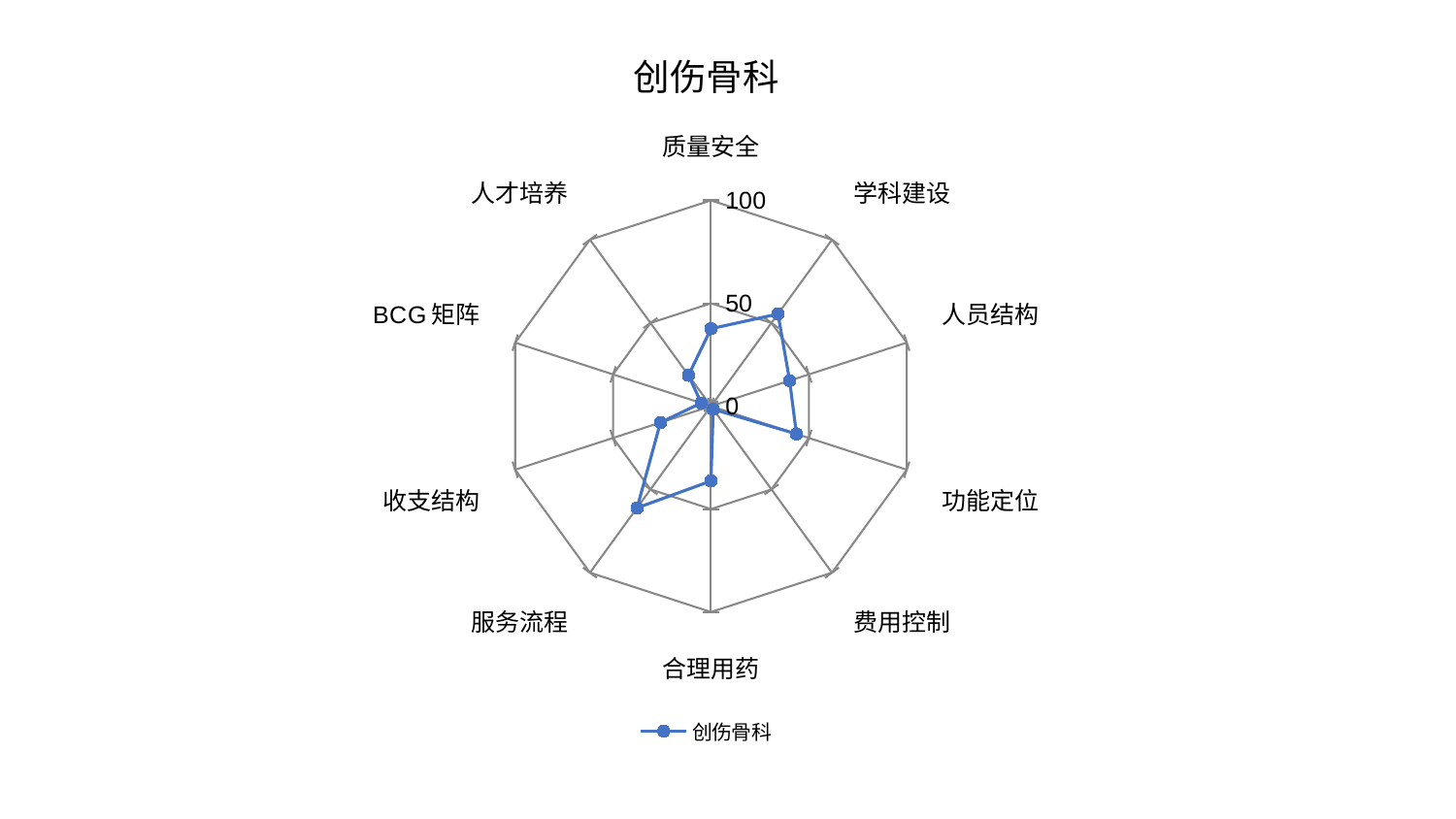

### Chart: 创伤骨科

| Category | 创伤骨科 |
|---|---|
| 质量安全 | 37.65056864110018 |
| 学科建设 | 55.37766945799585 |
| 人员结构 | 40.18527356888882 |
| 功能定位 | 43.64695584296981 |
| 费用控制 | 1.888952049271061 |
| 合理用药 | 36.35326670576586 |
| 服务流程 | 61.09606897801859 |
| 收支结构 | 25.840763602845357 |
| BCG矩阵 | 4.990826835222639 |
| 人才培养 | 18.580640891644084 |
148